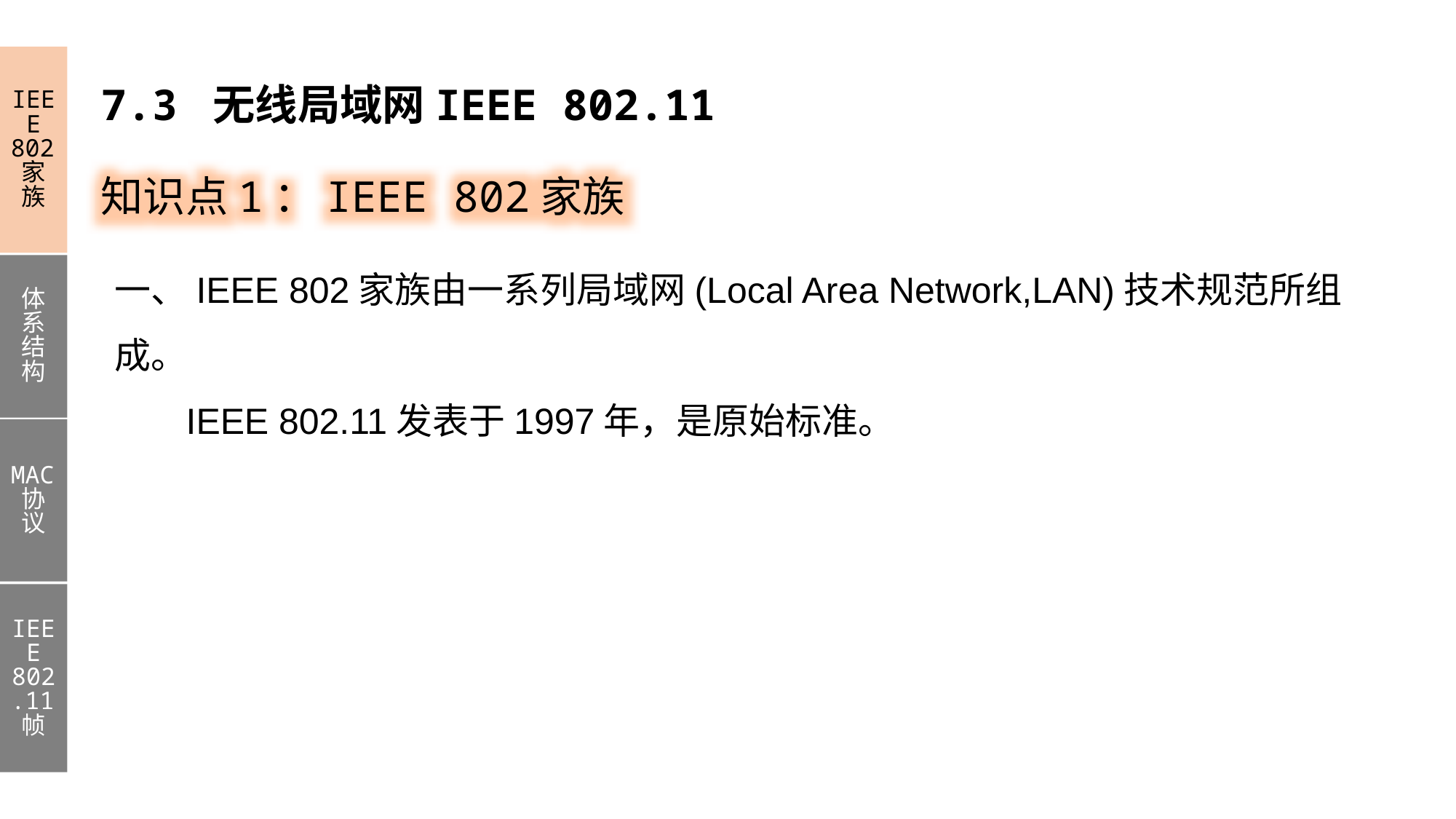

IEEE 802家族
体系结构
MAC协议
IEEE 802.11帧
7.3 无线局域网IEEE 802.11
知识点1：IEEE 802家族
一、IEEE 802家族由一系列局域网(Local Area Network,LAN)技术规范所组成。
       IEEE 802.11发表于1997年，是原始标准。